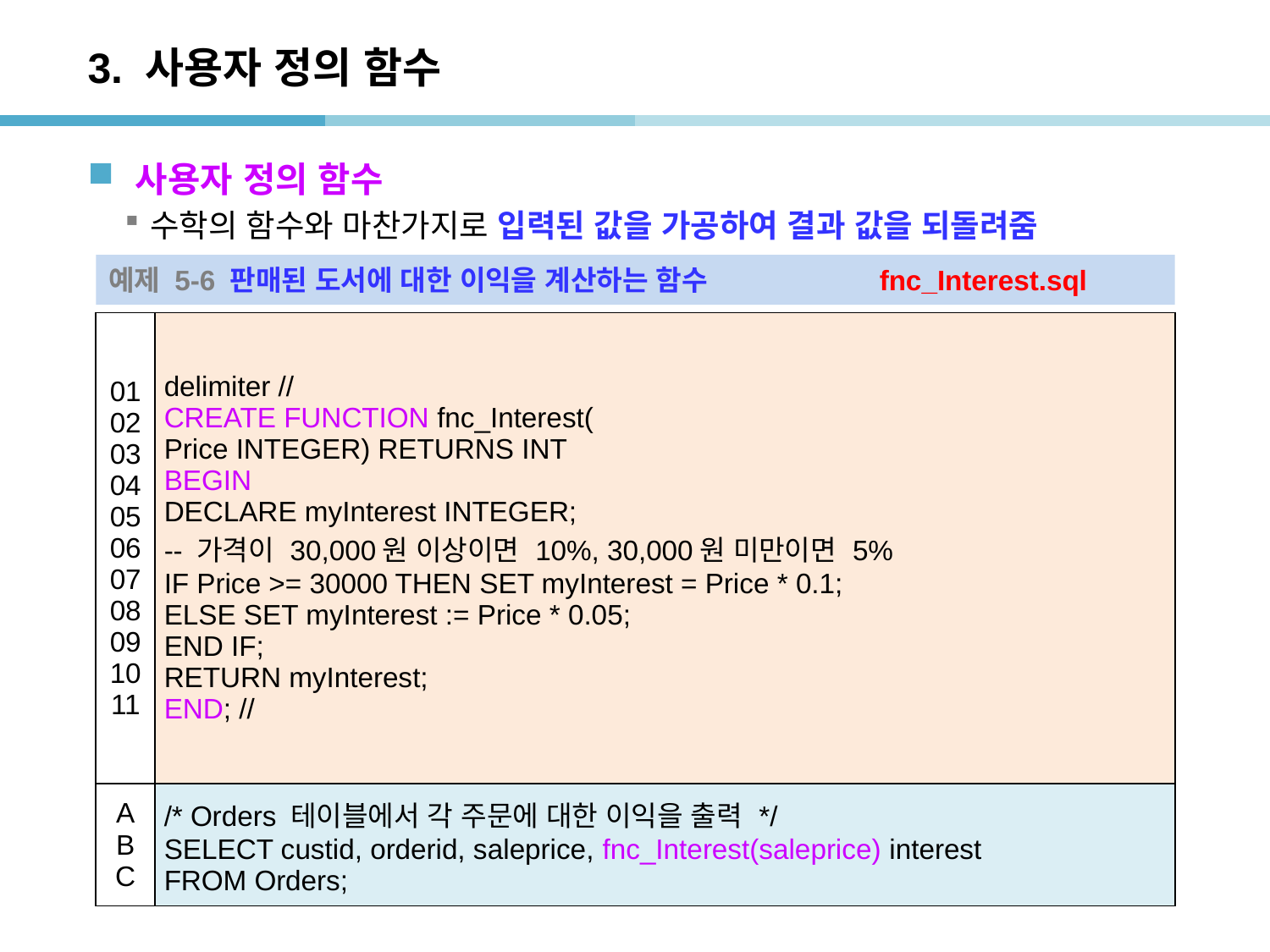

# 3. 사용자 정의 함수
사용자 정의 함수
수학의 함수와 마찬가지로 입력된 값을 가공하여 결과 값을 되돌려줌
예제 5-6 판매된 도서에 대한 이익을 계산하는 함수                     fnc_Interest.sql
| 01 02 03 04 05 06 07 08 09 10 11 | delimiter // CREATE FUNCTION fnc\_Interest( Price INTEGER) RETURNS INT BEGIN DECLARE myInterest INTEGER; -- 가격이 30,000원 이상이면 10%, 30,000원 미만이면 5% IF Price >= 30000 THEN SET myInterest = Price \* 0.1; ELSE SET myInterest := Price \* 0.05; END IF; RETURN myInterest; END; // |
| --- | --- |
| A B C | /\* Orders 테이블에서 각 주문에 대한 이익을 출력 \*/ SELECT custid, orderid, saleprice, fnc\_Interest(saleprice) interest FROM Orders; |